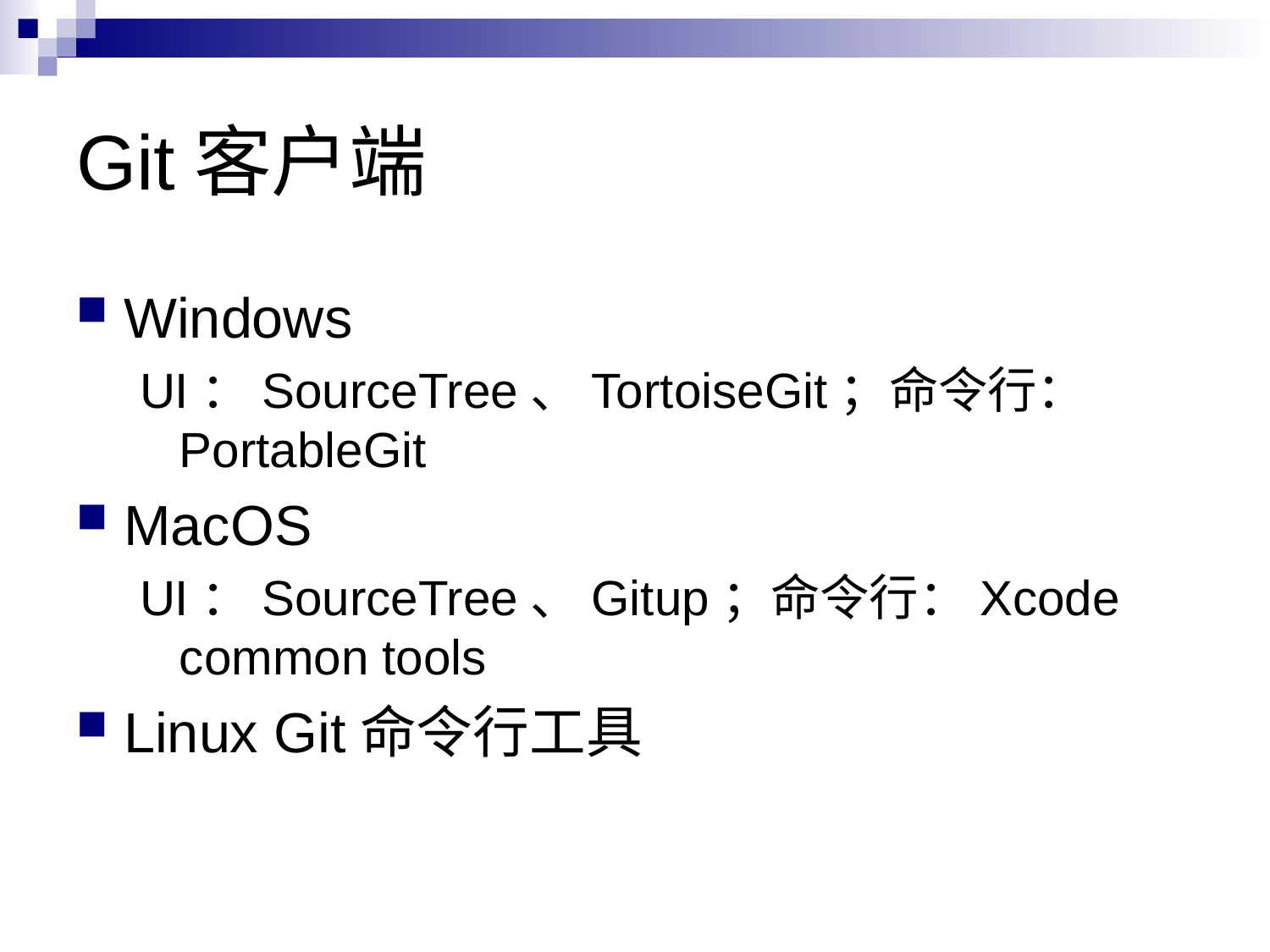

# Git客户端
Windows
UI：SourceTree、TortoiseGit；命令行：PortableGit
MacOS
UI：SourceTree、Gitup；命令行：Xcode common tools
Linux Git命令行工具